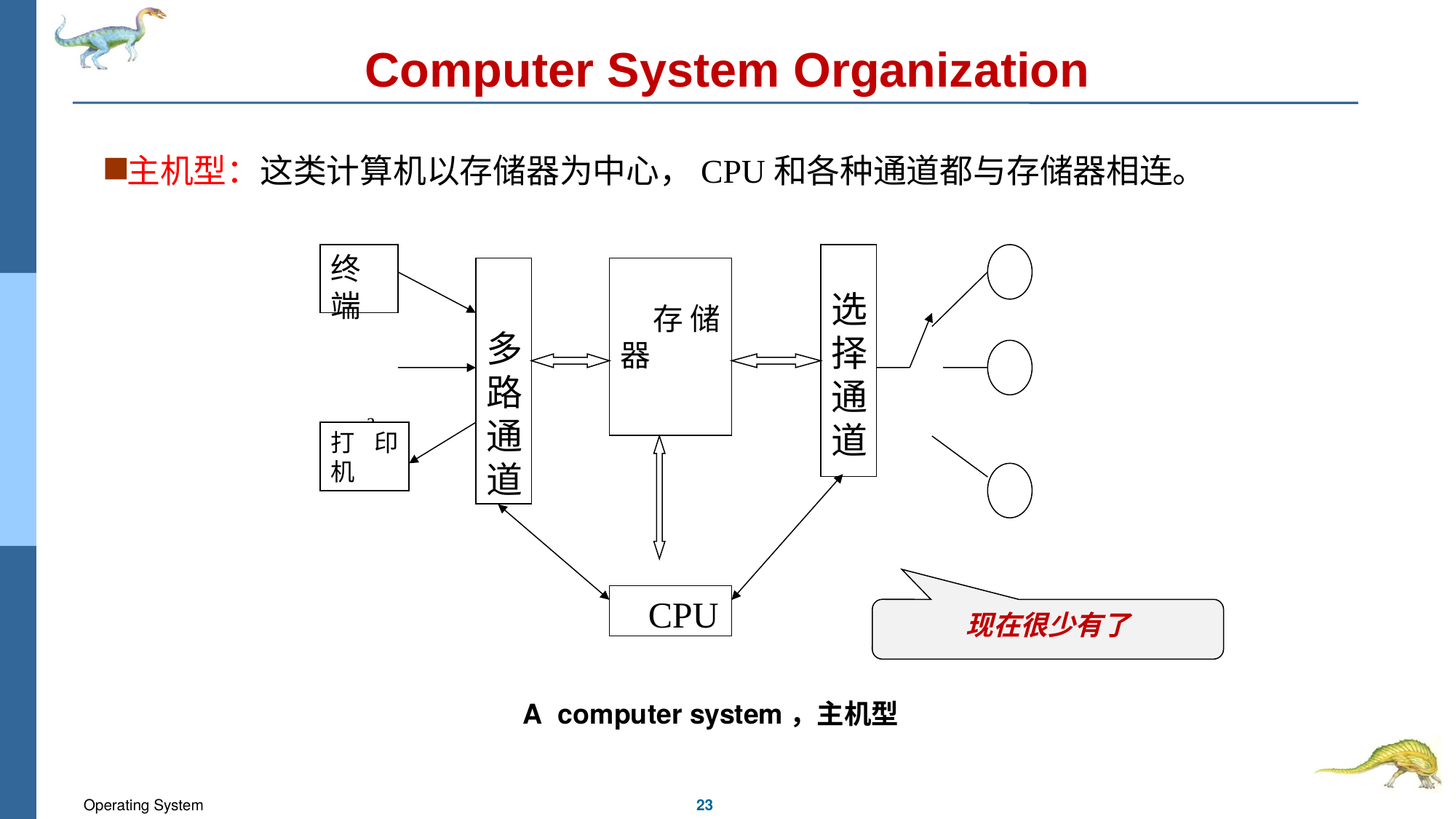

# Computer System Organization
主机型：这类计算机以存储器为中心，CPU和各种通道都与存储器相连。

                                                 a
终端

选择通道

多
路
通道

  存储器

打印机

      CPU
现在很少有了
A  computer system，主机型